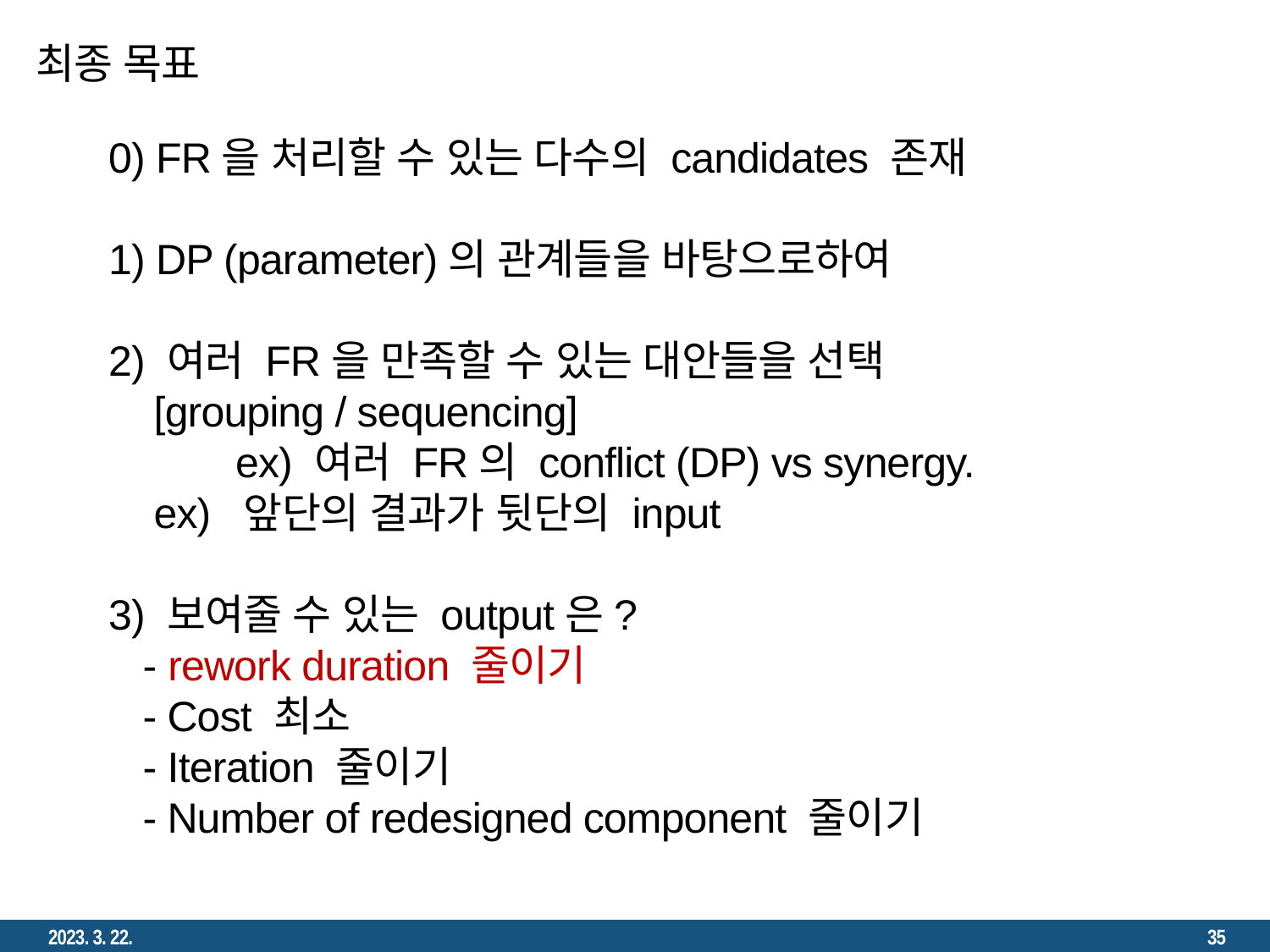

최종 목표
0) FR을 처리할 수 있는 다수의 candidates 존재

1) DP (parameter)의 관계들을 바탕으로하여

2) 여러 FR을 만족할 수 있는 대안들을 선택
    [grouping / sequencing]
	ex) 여러 FR의 conflict (DP) vs synergy.
    ex)  앞단의 결과가 뒷단의 input

3) 보여줄 수 있는 output은?
   - rework duration 줄이기
   - Cost 최소
   - Iteration 줄이기
   - Number of redesigned component 줄이기
2023. 3. 22.
35